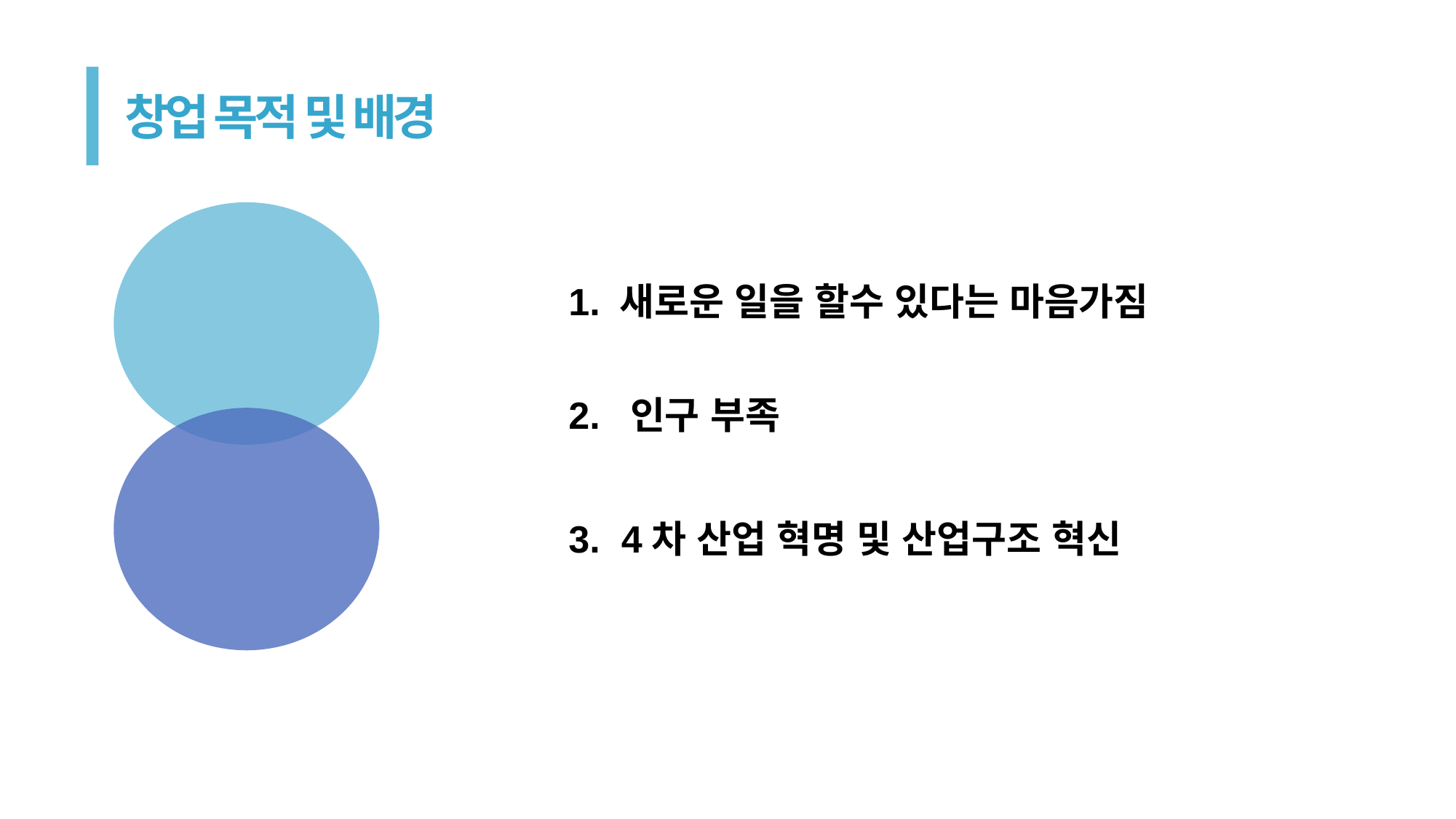

창업 목적 및 배경
의지
1. 새로운 일을 할수 있다는 마음가짐
2.  인구 부족
아이템
선정 동기
3.  4차 산업 혁명 및 산업구조 혁신